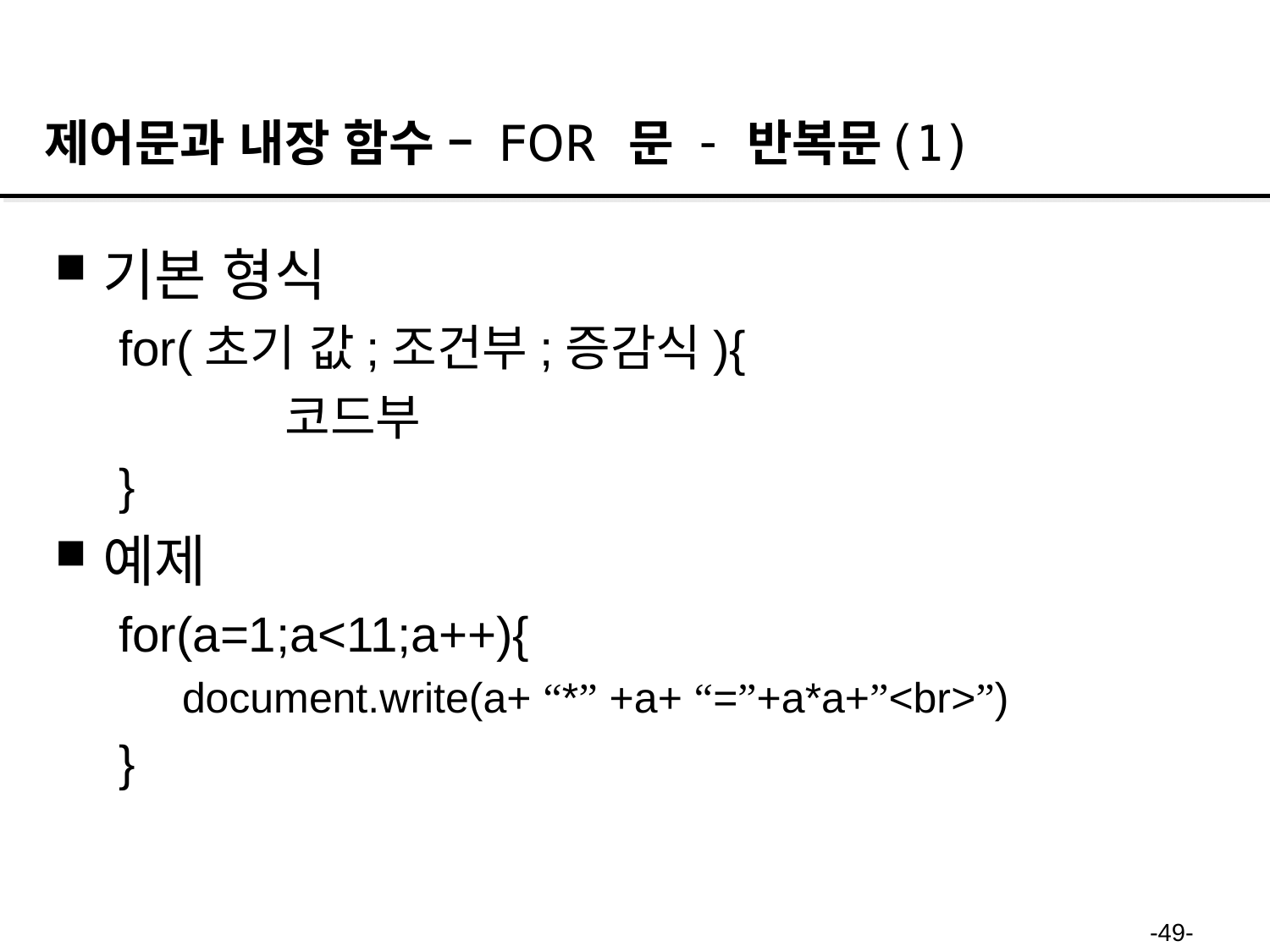

제어문과 내장 함수 – FOR 문 - 반복문(1)
기본 형식
for(초기 값;조건부;증감식){
		코드부
}
예제
for(a=1;a<11;a++){
document.write(a+ “*” +a+ “=”+a*a+”<br>”)
}
-49-